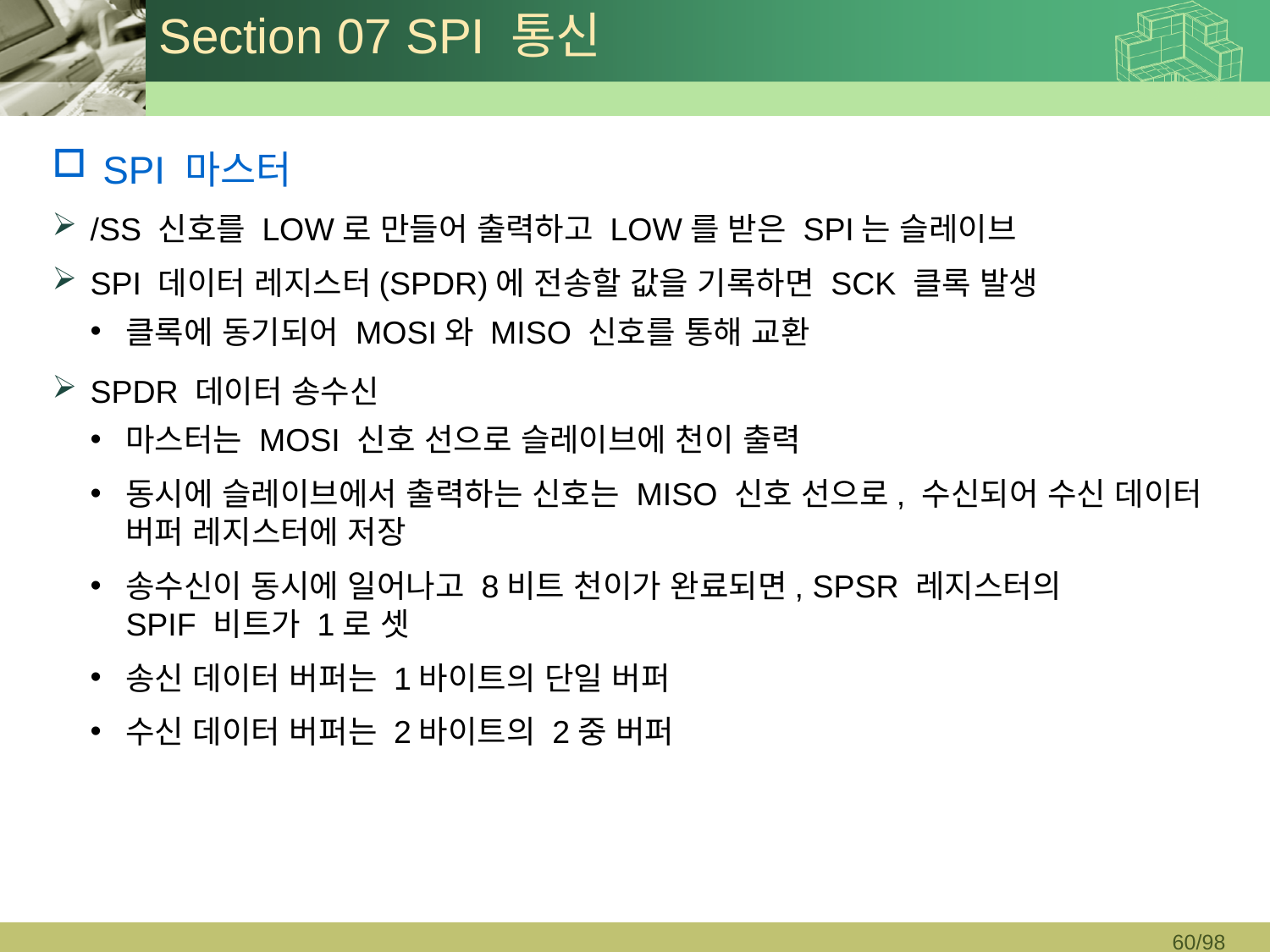

# Section 07 SPI 통신
SPI 마스터
/SS 신호를 LOW로 만들어 출력하고 LOW를 받은 SPI는 슬레이브
SPI 데이터 레지스터(SPDR)에 전송할 값을 기록하면 SCK 클록 발생
클록에 동기되어 MOSI와 MISO 신호를 통해 교환
SPDR 데이터 송수신
마스터는 MOSI 신호 선으로 슬레이브에 천이 출력
동시에 슬레이브에서 출력하는 신호는 MISO 신호 선으로, 수신되어 수신 데이터 버퍼 레지스터에 저장
송수신이 동시에 일어나고 8비트 천이가 완료되면, SPSR 레지스터의
SPIF 비트가 1로 셋
송신 데이터 버퍼는 1바이트의 단일 버퍼
수신 데이터 버퍼는 2바이트의 2중 버퍼